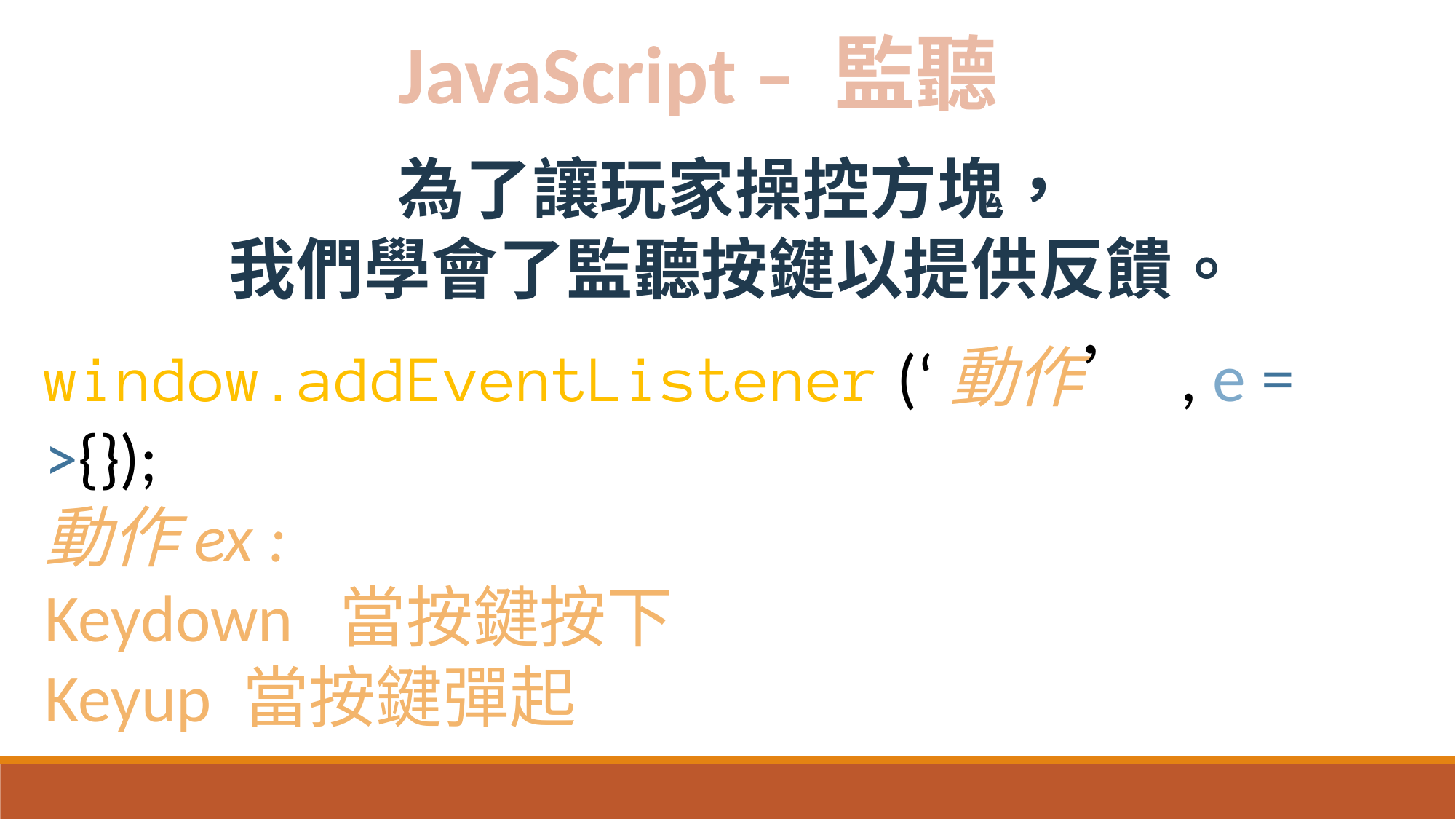

JavaScript – 監聽
為了讓玩家操控方塊，
我們學會了監聽按鍵以提供反饋。
window.addEventListener (‘動作’ , e = >{});
動作ex :
Keydown  當按鍵按下
Keyup 當按鍵彈起